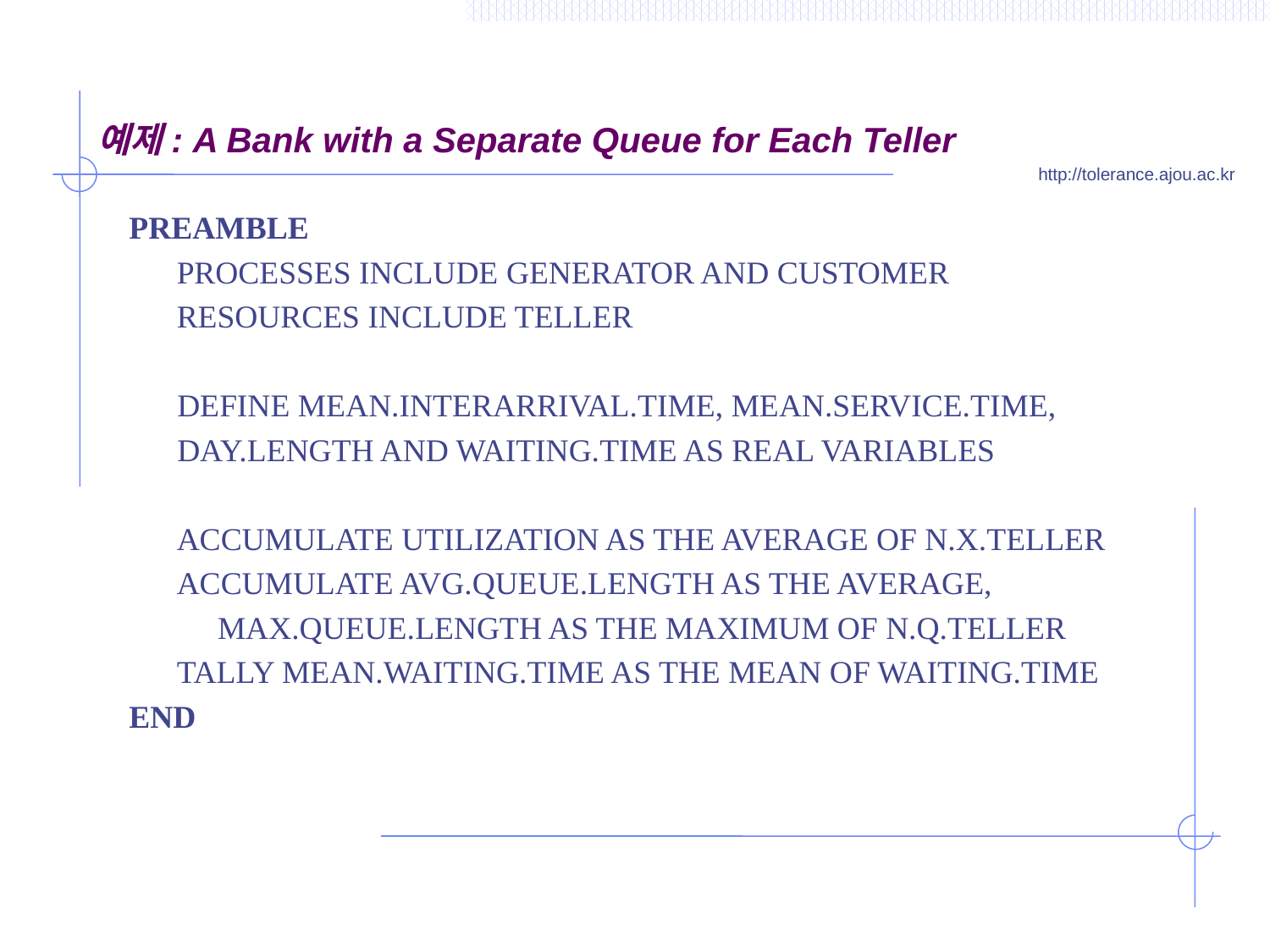

# 예제: A Bank with a Separate Queue for Each Teller
PREAMBLE
	PROCESSES INCLUDE GENERATOR AND CUSTOMER
	RESOURCES INCLUDE TELLER

      DEFINE MEAN.INTERARRIVAL.TIME, MEAN.SERVICE.TIME,
      DAY.LENGTH AND WAITING.TIME AS REAL VARIABLES

	ACCUMULATE UTILIZATION AS THE AVERAGE OF N.X.TELLER
	ACCUMULATE AVG.QUEUE.LENGTH AS THE AVERAGE,
           MAX.QUEUE.LENGTH AS THE MAXIMUM OF N.Q.TELLER
	TALLY MEAN.WAITING.TIME AS THE MEAN OF WAITING.TIME
END